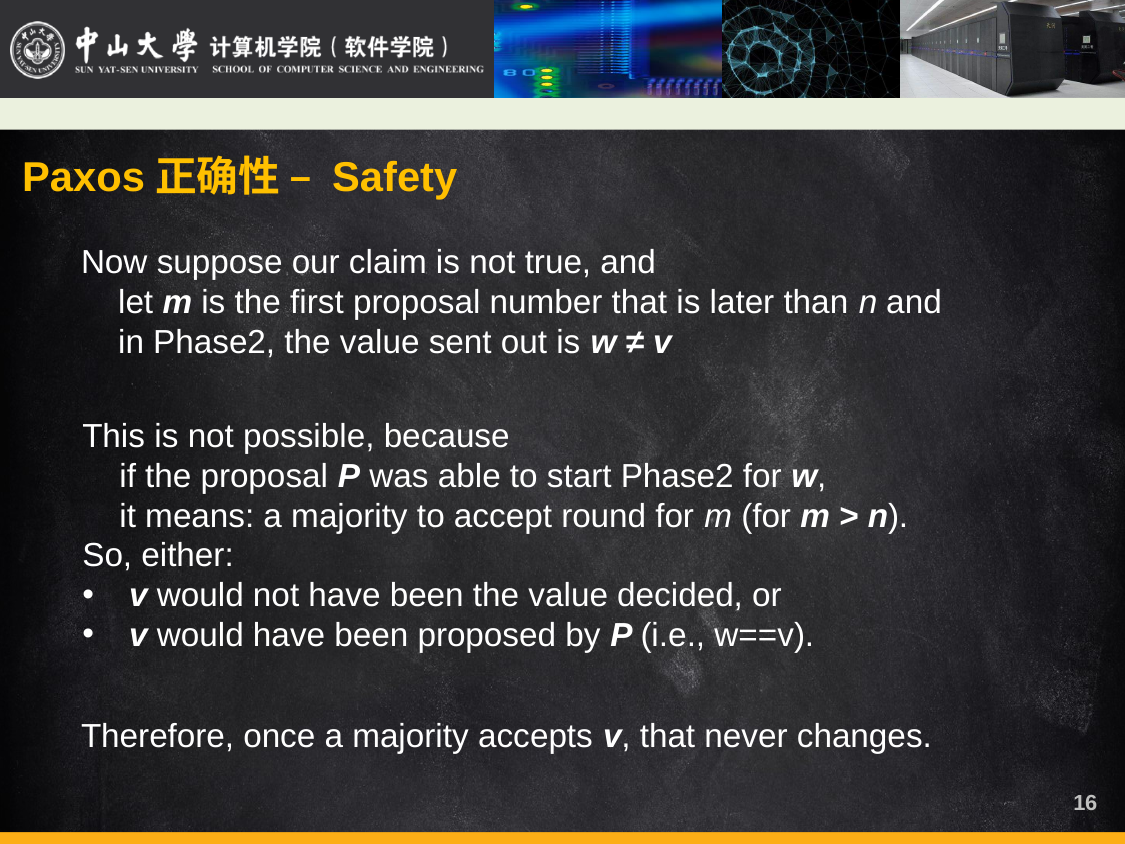

Paxos正确性 – Safety
Now suppose our claim is not true, and
    let m is the first proposal number that is later than n and
    in Phase2, the value sent out is w ≠ v
This is not possible, because
    if the proposal P was able to start Phase2 for w,
    it means: a majority to accept round for m (for m > n).
So, either:
v would not have been the value decided, or
v would have been proposed by P (i.e., w==v).
Therefore, once a majority accepts v, that never changes.